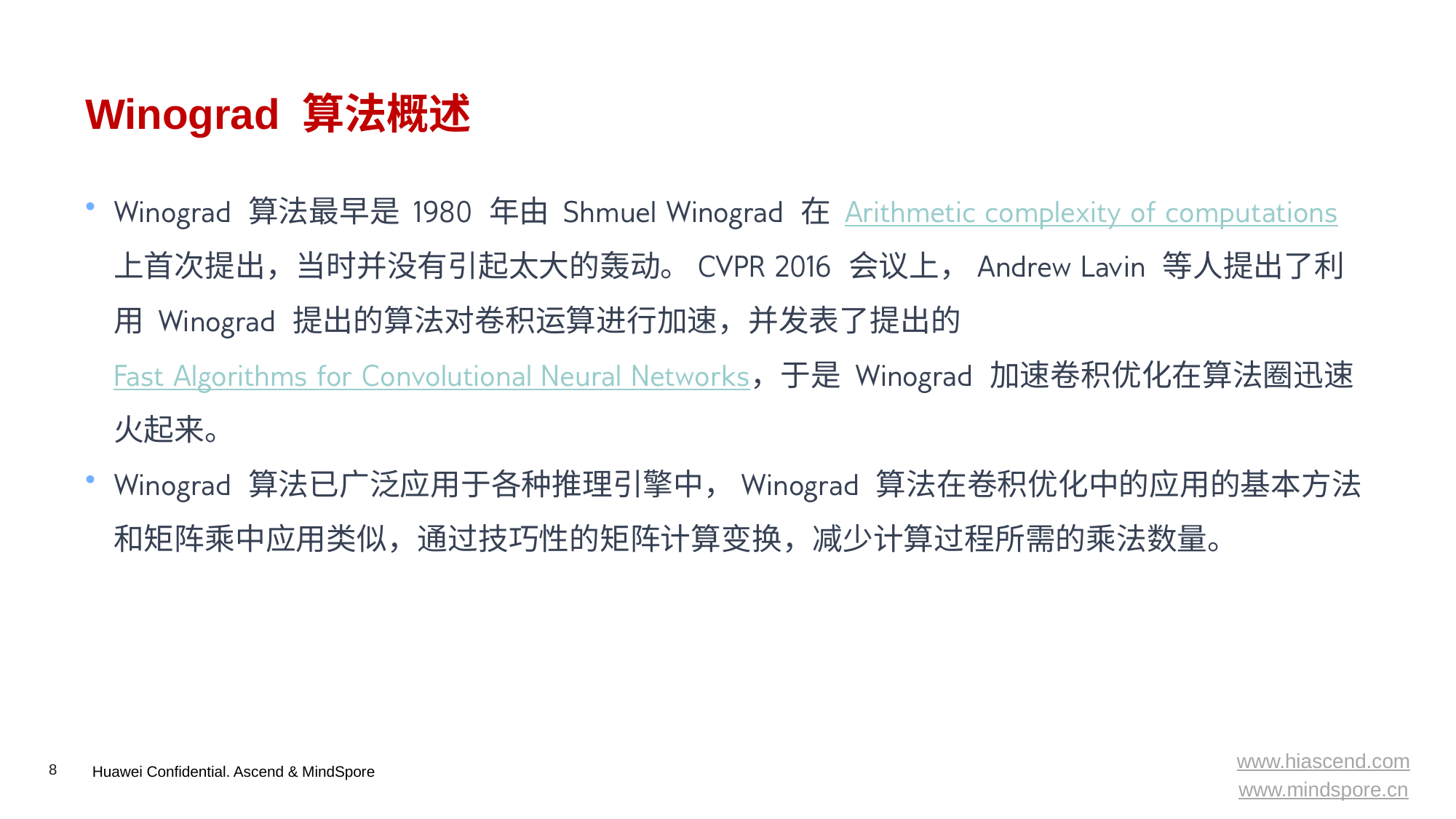

# Winograd 算法概述
Winograd 算法最早是 1980 年由 Shmuel Winograd 在 Arithmetic complexity of computations 上首次提出，当时并没有引起太大的轰动。CVPR 2016 会议上，Andrew Lavin 等人提出了利用 Winograd 提出的算法对卷积运算进行加速，并发表了提出的 Fast Algorithms for Convolutional Neural Networks，于是 Winograd 加速卷积优化在算法圈迅速火起来。
Winograd 算法已广泛应用于各种推理引擎中，Winograd 算法在卷积优化中的应用的基本方法和矩阵乘中应用类似，通过技巧性的矩阵计算变换，减少计算过程所需的乘法数量。